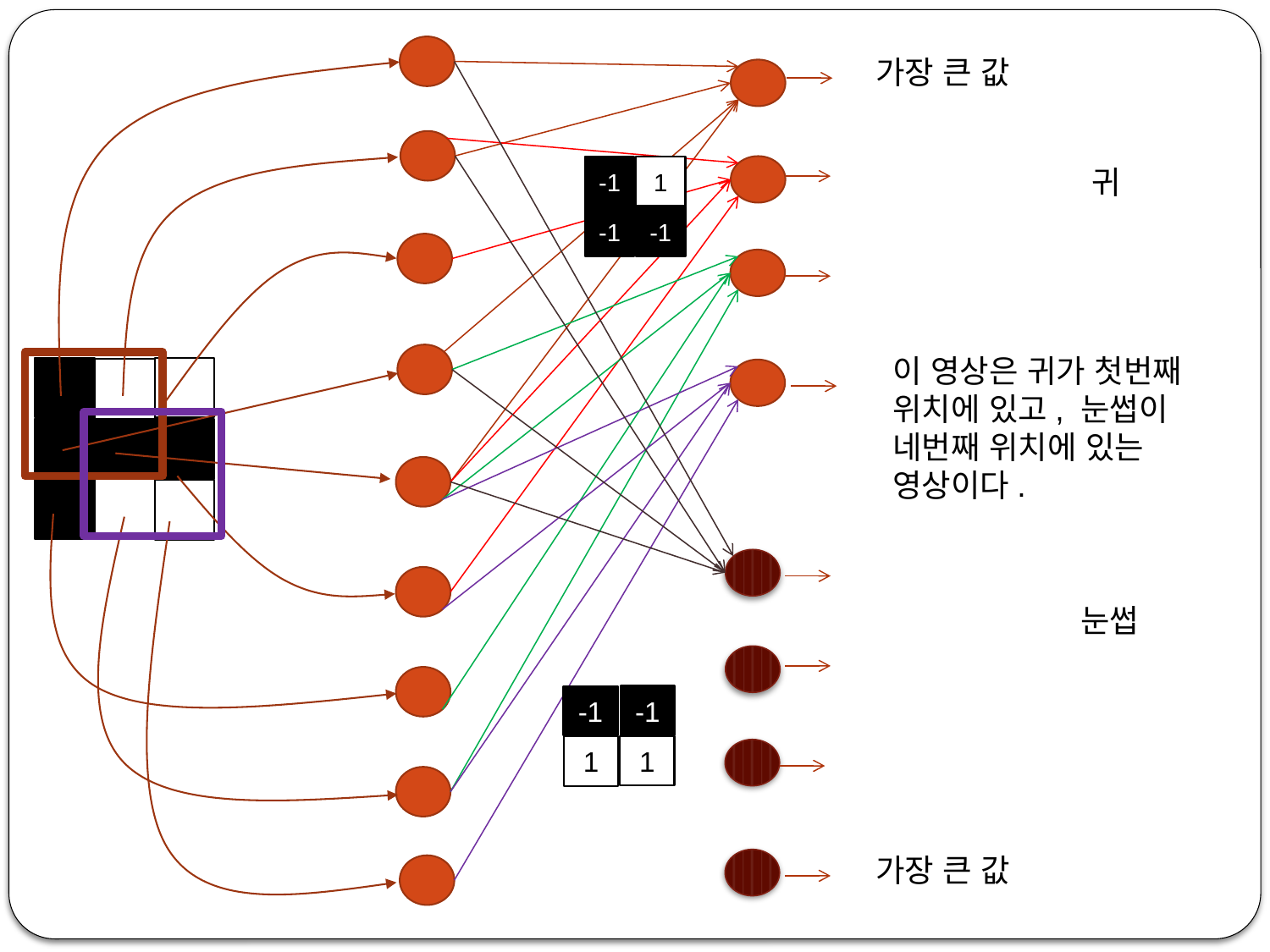

가장 큰 값

귀
1
-1

-1
-1

이 영상은 귀가 첫번째
위치에 있고, 눈썹이 네번째 위치에 있는 영상이다.

눈썹

-1
-1
1
1

가장 큰 값